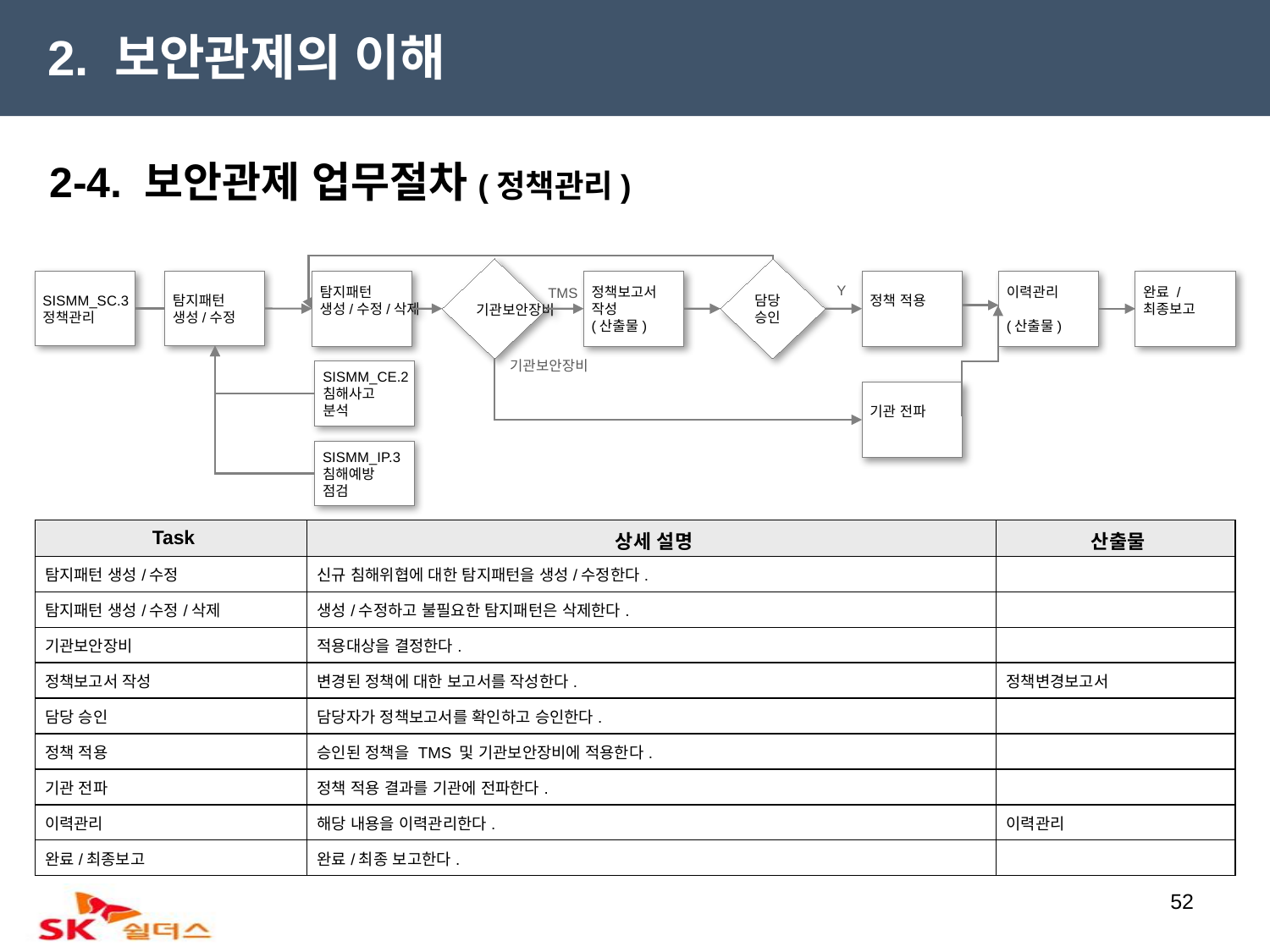

2. 보안관제의 이해
2-4. 보안관제 업무절차(정책관리)
기관보안장비
담당
승인
SISMM_SC.3
정책관리
탐지패턴
생성/수정
탐지패턴
생성/수정/삭제

정책보고서
작성
(산출물)
정책 적용

이력관리

(산출물)
완료 /
최종보고

Y
TMS
기관보안장비
SISMM_CE.2
침해사고
분석
기관 전파

SISMM_IP.3
침해예방
점검
| Task | 상세 설명 | 산출물 |
| --- | --- | --- |
| 탐지패턴 생성/수정 | 신규 침해위협에 대한 탐지패턴을 생성/수정한다. |  |
| 탐지패턴 생성/수정/삭제 | 생성/수정하고 불필요한 탐지패턴은 삭제한다. |  |
| 기관보안장비 | 적용대상을 결정한다. |  |
| 정책보고서 작성 | 변경된 정책에 대한 보고서를 작성한다. | 정책변경보고서 |
| 담당 승인 | 담당자가 정책보고서를 확인하고 승인한다. |  |
| 정책 적용 | 승인된 정책을 TMS 및 기관보안장비에 적용한다. |  |
| 기관 전파 | 정책 적용 결과를 기관에 전파한다. |  |
| 이력관리 | 해당 내용을 이력관리한다. | 이력관리 |
| 완료/최종보고 | 완료/최종 보고한다. |  |
52